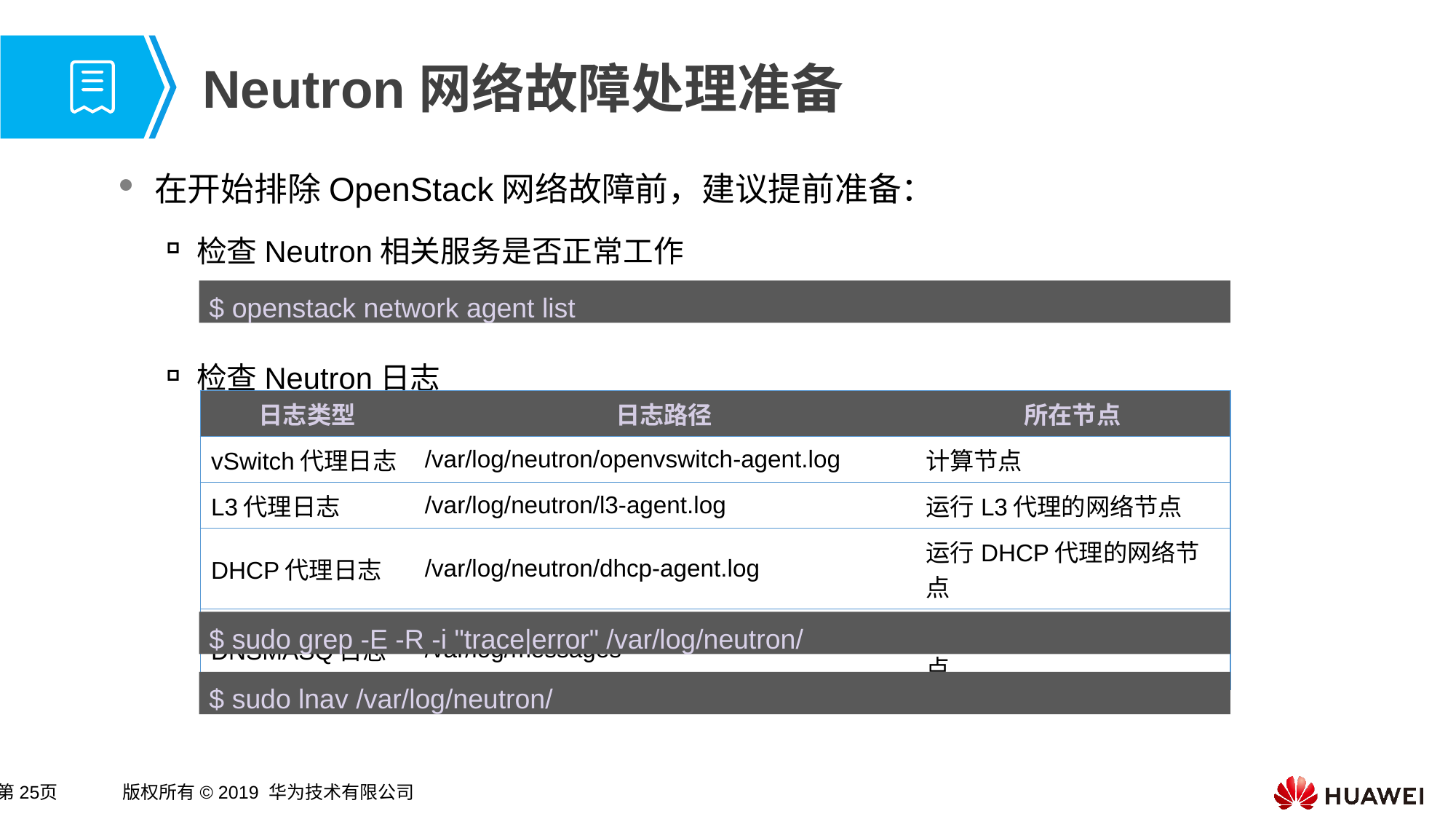

# Neutron网络故障处理准备
在开始排除OpenStack网络故障前，建议提前准备：
检查Neutron相关服务是否正常工作

检查Neutron日志

$ openstack network agent list
| 日志类型 | 日志路径 | 所在节点 |
| --- | --- | --- |
| vSwitch代理日志 | /var/log/neutron/openvswitch-agent.log | 计算节点 |
| L3代理日志 | /var/log/neutron/l3-agent.log | 运行L3代理的网络节点 |
| DHCP代理日志 | /var/log/neutron/dhcp-agent.log | 运行DHCP代理的网络节点 |
| DNSMASQ日志 | /var/log/messages | 运行DHCP代理的同一节点 |
$ sudo grep -E -R -i "trace|error" /var/log/neutron/
$ sudo lnav /var/log/neutron/